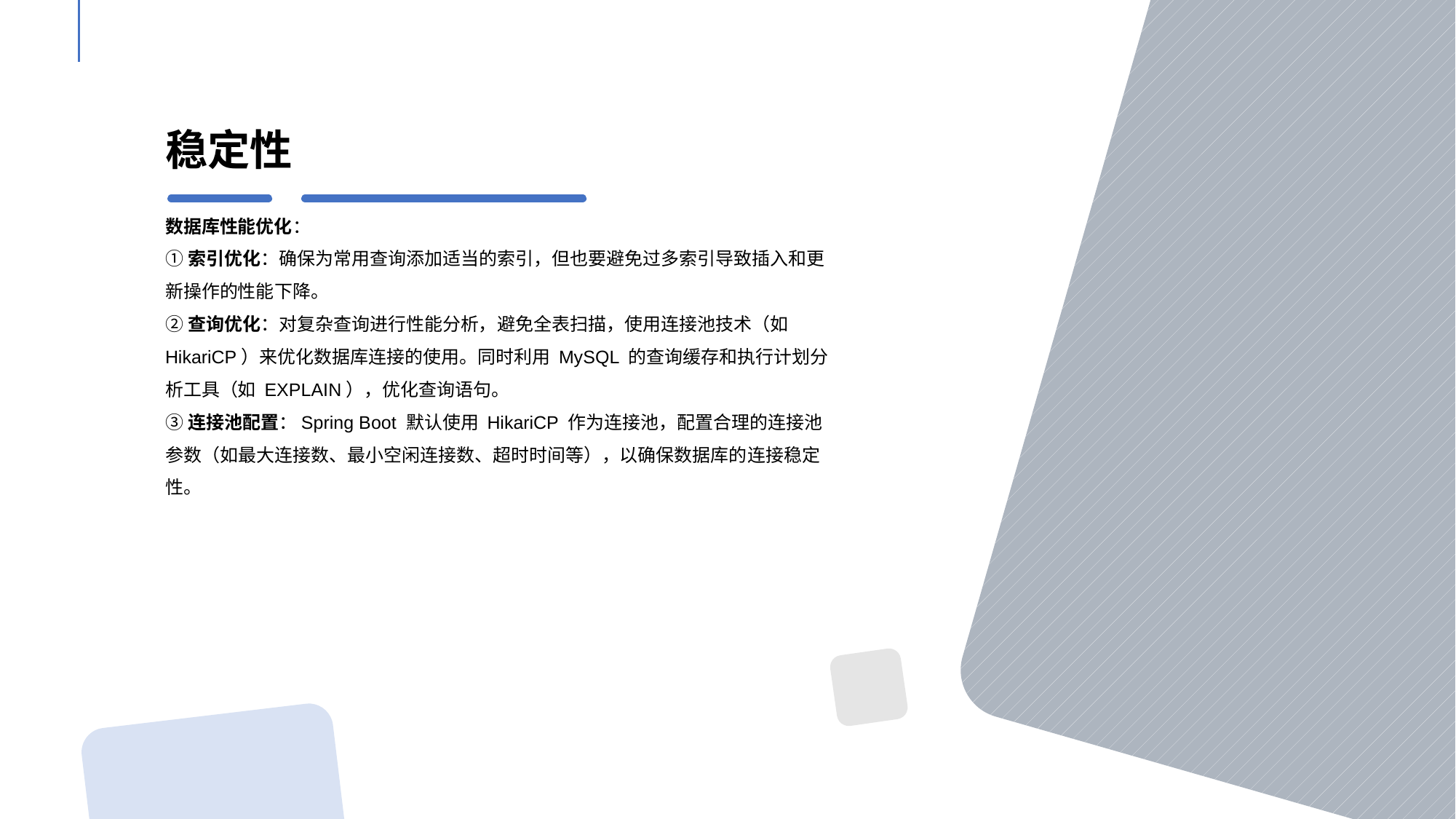

稳定性
数据库性能优化：
①索引优化：确保为常用查询添加适当的索引，但也要避免过多索引导致插入和更新操作的性能下降。
②查询优化：对复杂查询进行性能分析，避免全表扫描，使用连接池技术（如 HikariCP）来优化数据库连接的使用。同时利用 MySQL 的查询缓存和执行计划分析工具（如 EXPLAIN），优化查询语句。
③连接池配置：Spring Boot 默认使用 HikariCP 作为连接池，配置合理的连接池参数（如最大连接数、最小空闲连接数、超时时间等），以确保数据库的连接稳定性。